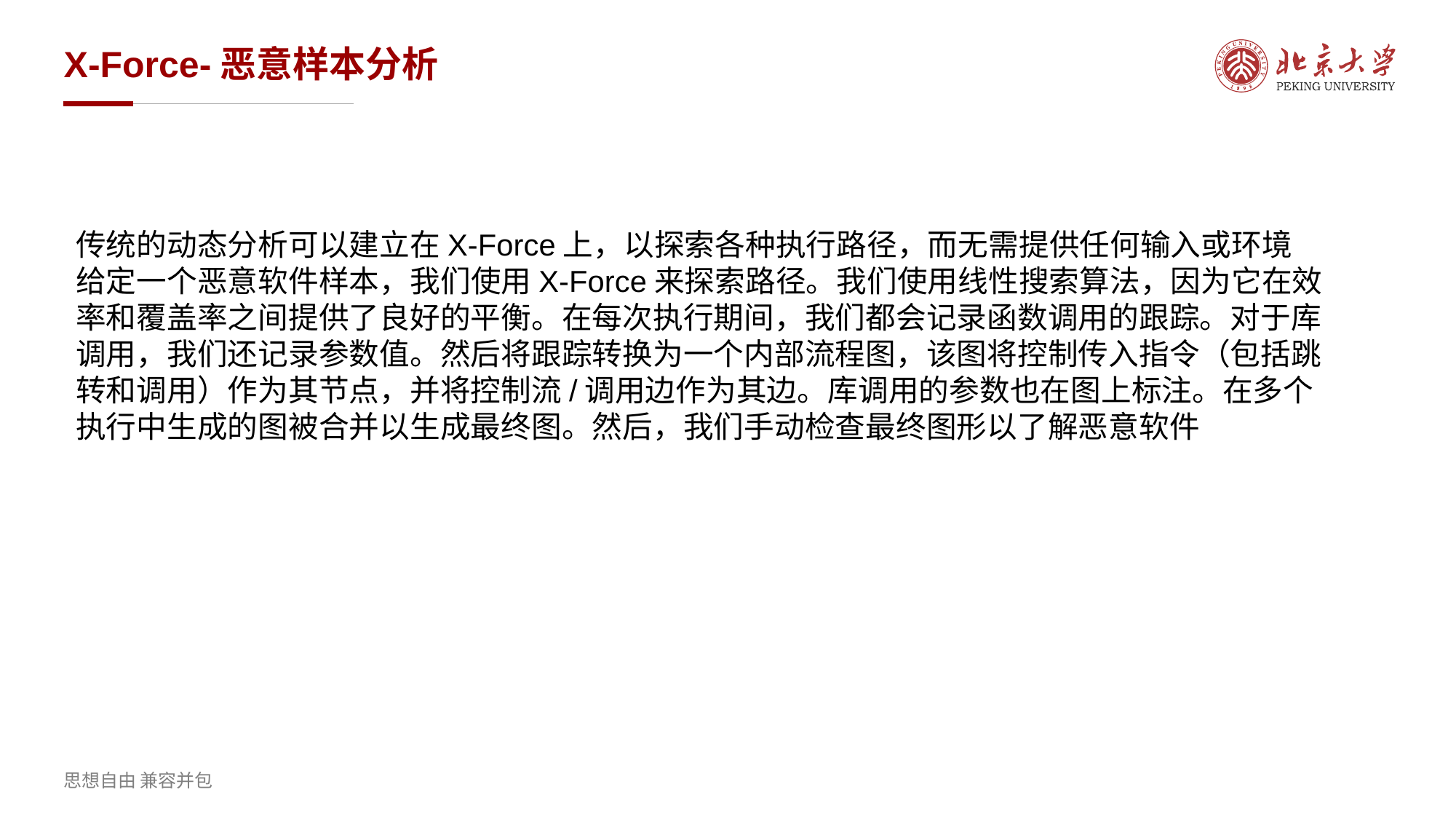

# X-Force-恶意样本分析
传统的动态分析可以建立在X-Force上，以探索各种执行路径，而无需提供任何输入或环境
给定一个恶意软件样本，我们使用X-Force来探索路径。我们使用线性搜索算法，因为它在效率和覆盖率之间提供了良好的平衡。在每次执行期间，我们都会记录函数调用的跟踪。对于库调用，我们还记录参数值。然后将跟踪转换为一个内部流程图，该图将控制传入指令（包括跳转和调用）作为其节点，并将控制流/调用边作为其边。库调用的参数也在图上标注。在多个执行中生成的图被合并以生成最终图。然后，我们手动检查最终图形以了解恶意软件